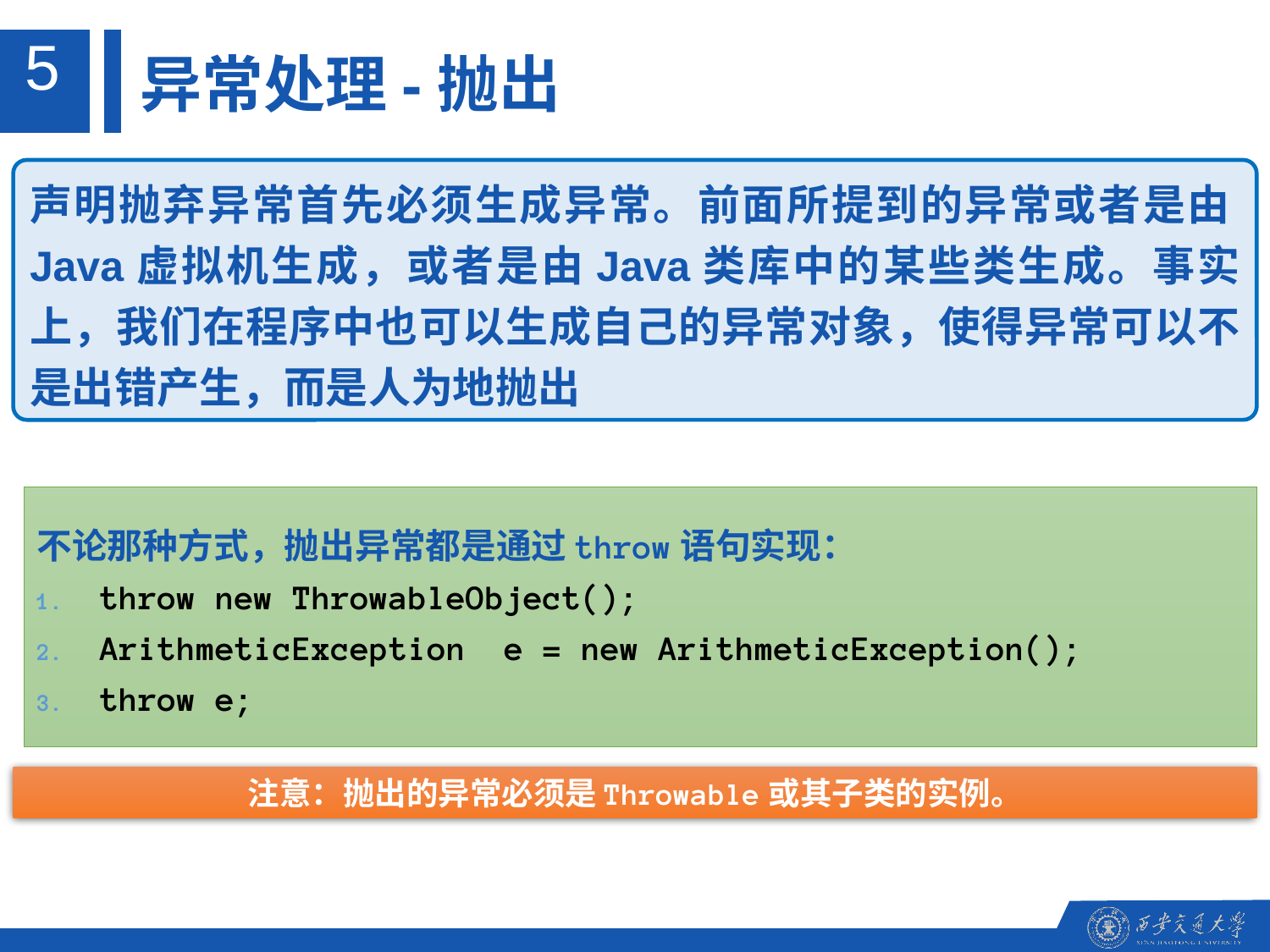

5
异常处理-抛出
声明抛弃异常首先必须生成异常。前面所提到的异常或者是由Java虚拟机生成，或者是由Java类库中的某些类生成。事实上，我们在程序中也可以生成自己的异常对象，使得异常可以不是出错产生，而是人为地抛出
不论那种方式，抛出异常都是通过throw语句实现：
throw new ThrowableObject();
ArithmeticException  e = new ArithmeticException();
throw e;
注意：抛出的异常必须是Throwable或其子类的实例。